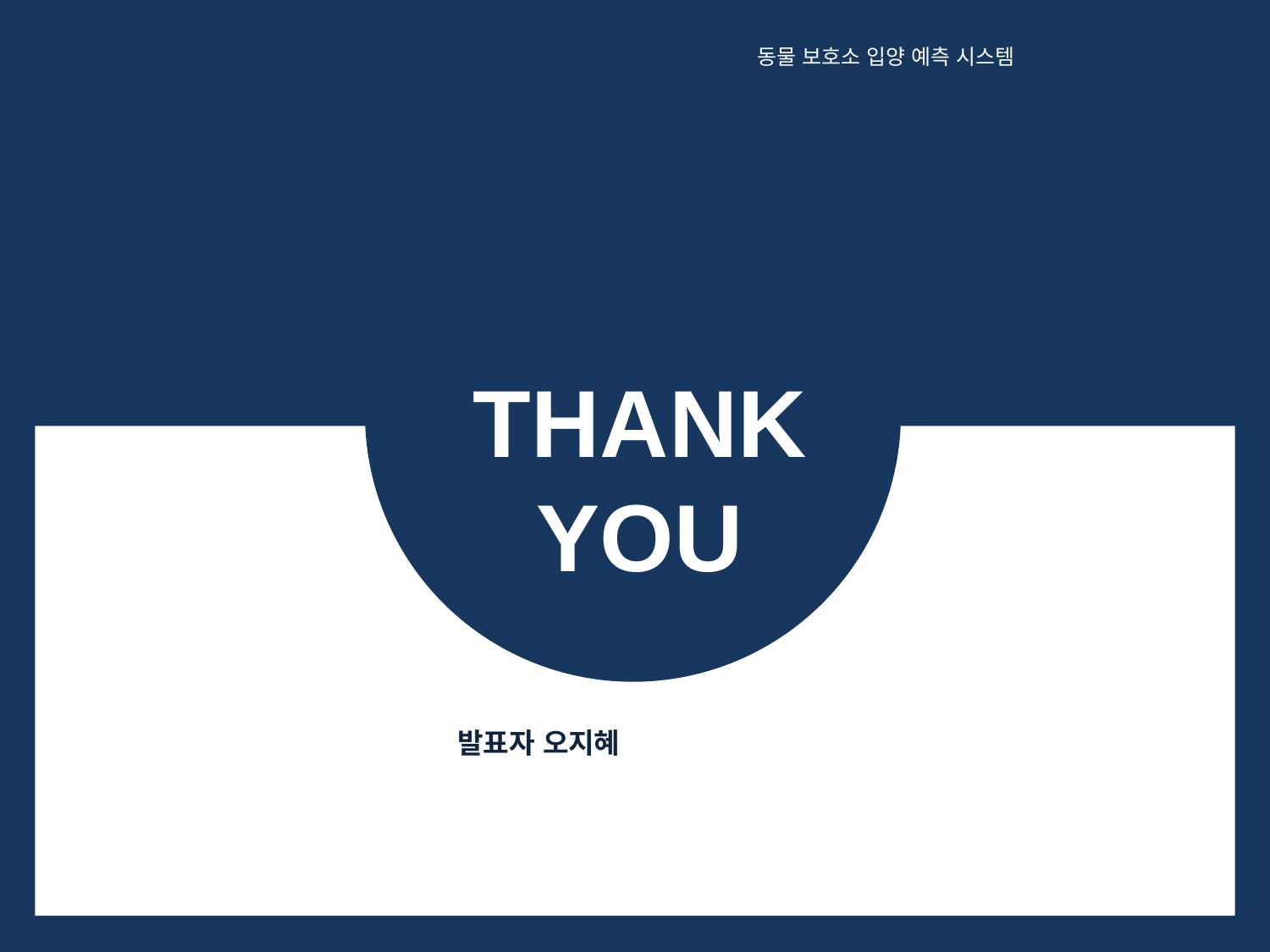

동물 보호소 입양 예측 시스템

THANK
YOU

발표자 오지혜